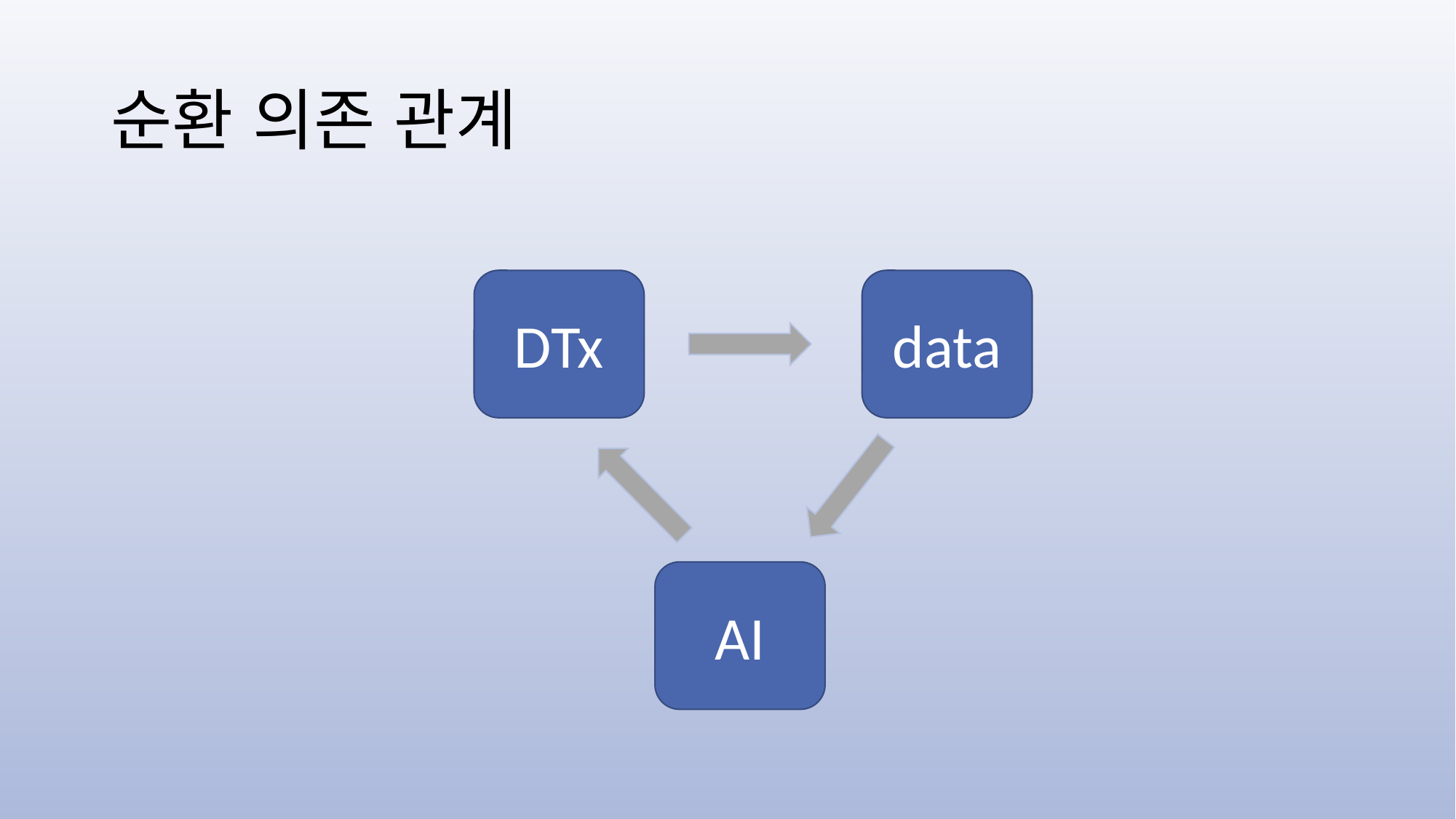

# 순환 의존 관계
data
DTx

AI